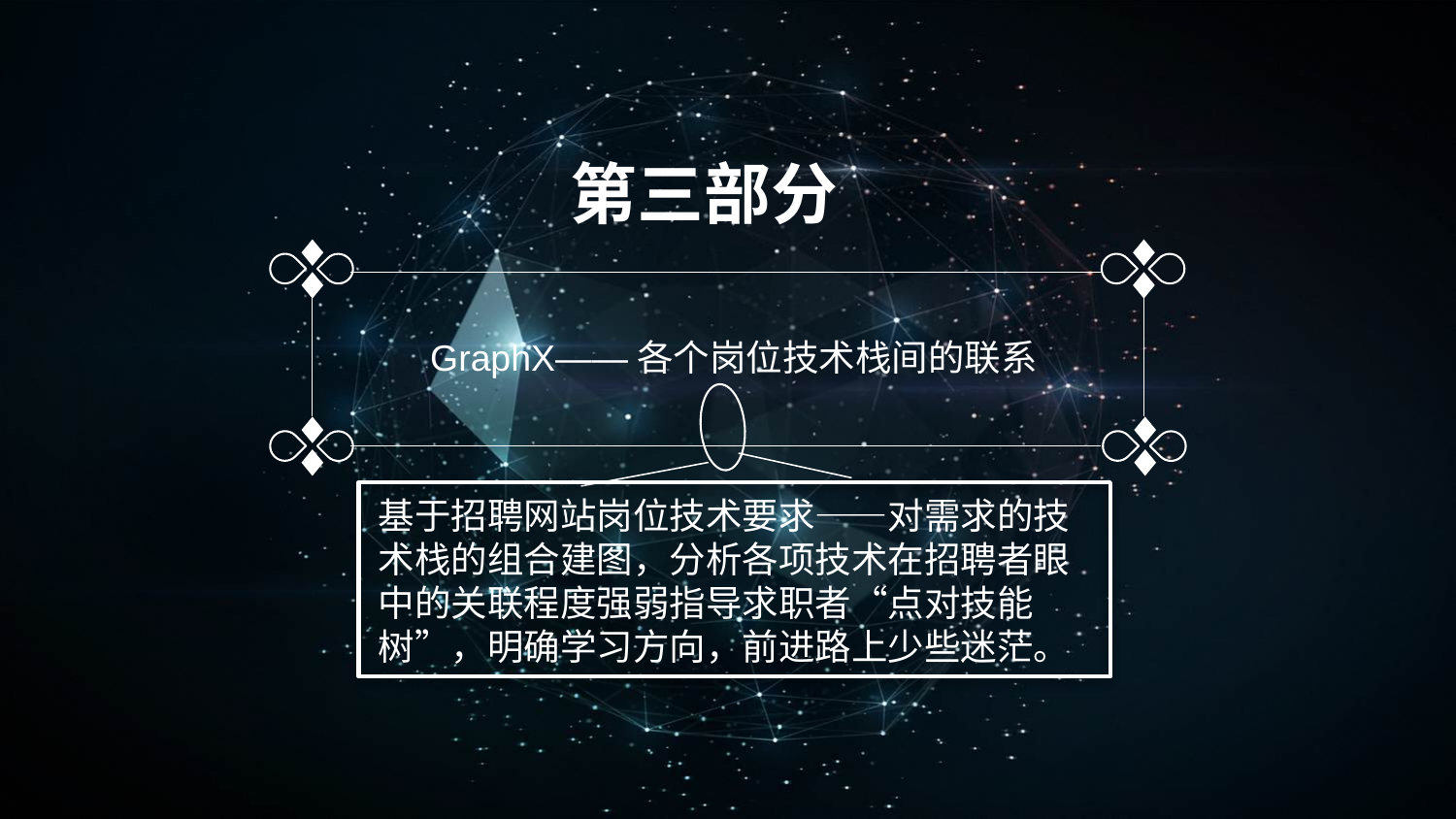

第三部分

GraphX——各个岗位技术栈间的联系

基于招聘网站岗位技术要求——对需求的技术栈的组合建图，分析各项技术在招聘者眼中的关联程度强弱指导求职者“点对技能树”，明确学习方向，前进路上少些迷茫。